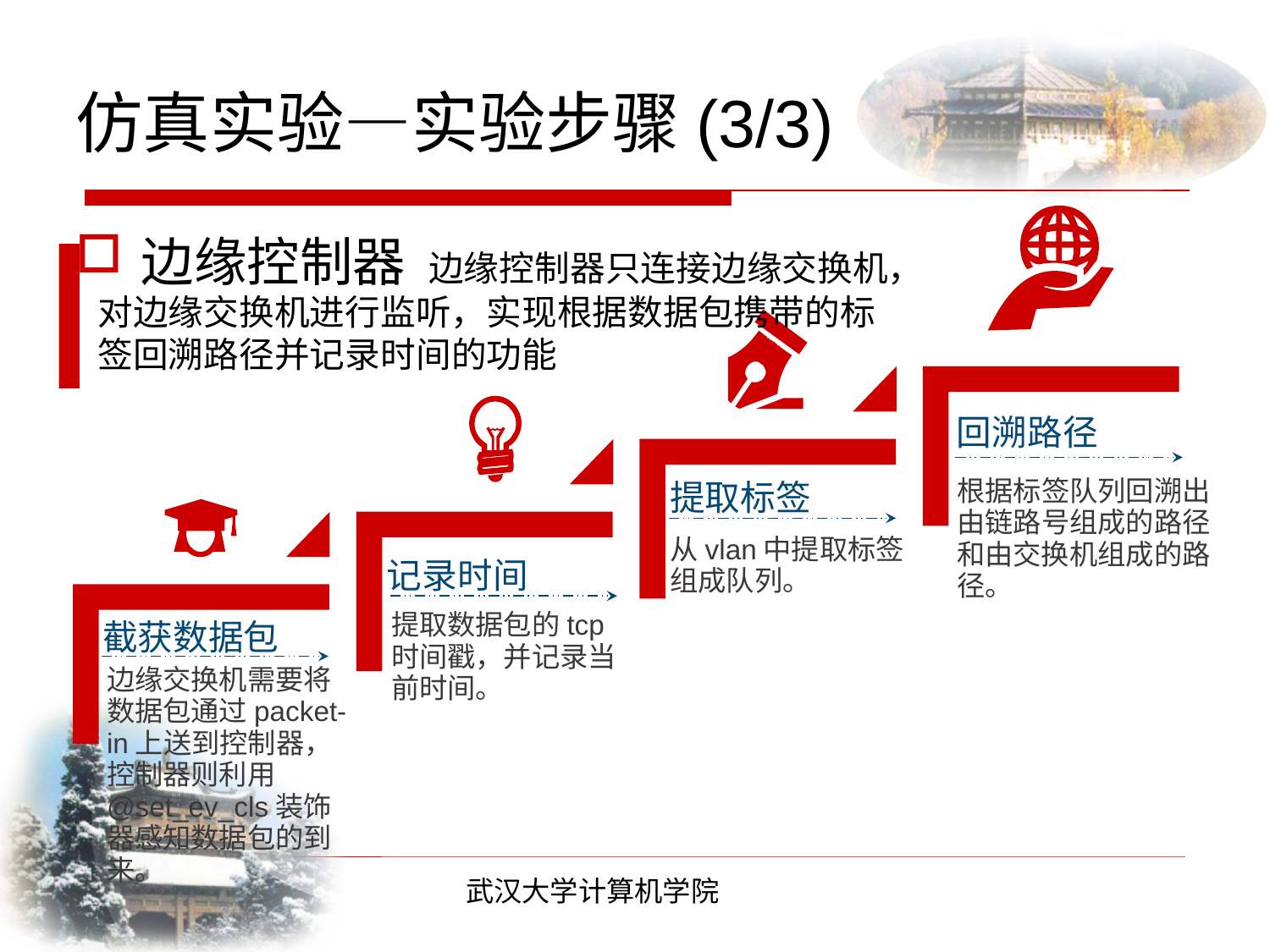

# 仿真实验—实验步骤(3/3)

		       边缘控制器只连接边缘交换机，对边缘交换机进行监听，实现根据数据包携带的标签回溯路径并记录时间的功能

回溯路径
根据标签队列回溯出由链路号组成的路径和由交换机组成的路径。

提取标签
从vlan中提取标签组成队列。

记录时间
提取数据包的tcp时间戳，并记录当前时间。
截获数据包
边缘交换机需要将数据包通过packet-in上送到控制器，控制器则利用@set_ev_cls装饰器感知数据包的到来。

边缘控制器
武汉大学计算机学院